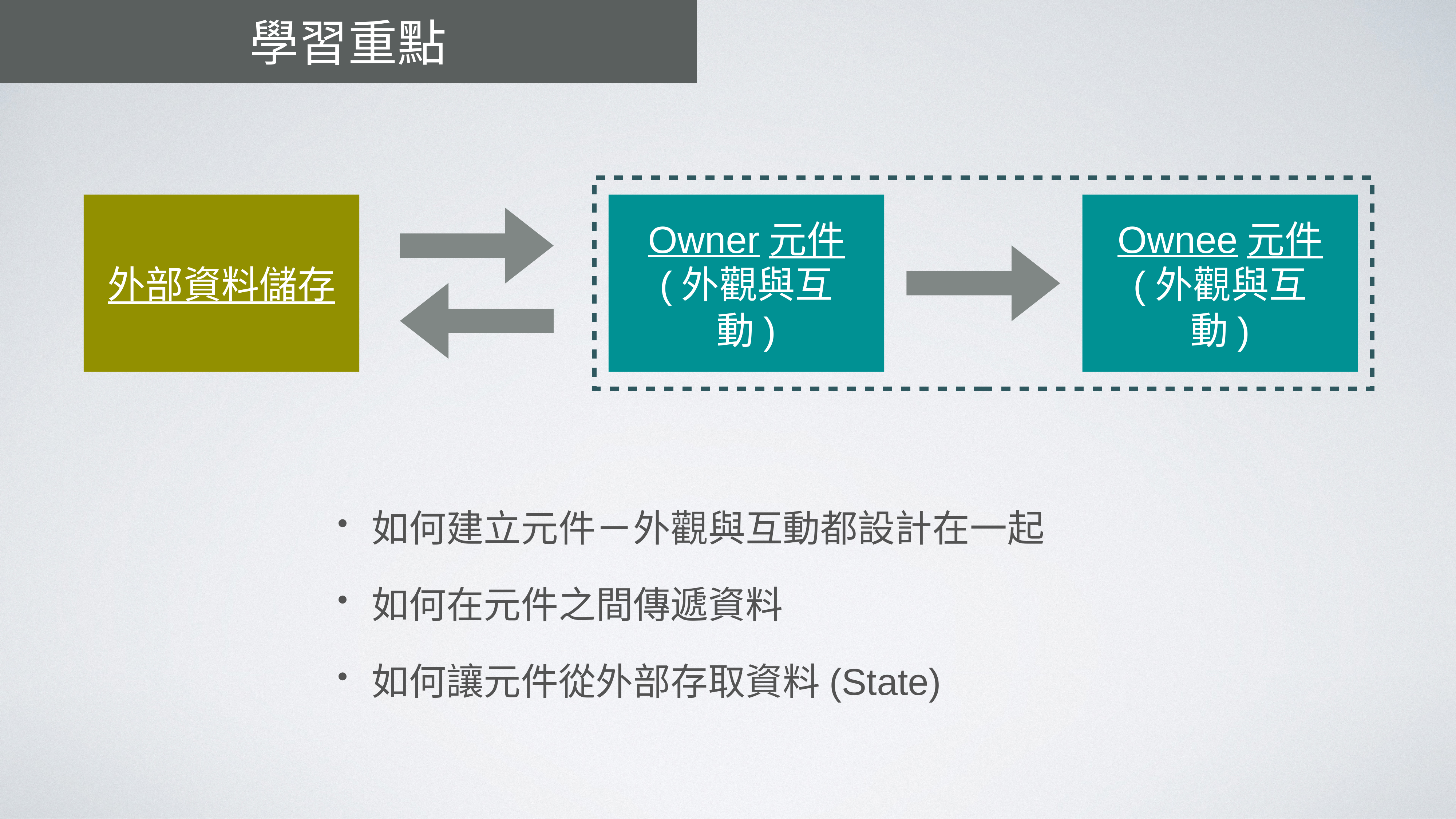

46
# 學習重點

Owner元件
(外觀與互動)

Ownee元件
(外觀與互動)

外部資料儲存

如何建立元件－外觀與互動都設計在一起
如何在元件之間傳遞資料
如何讓元件從外部存取資料(State)